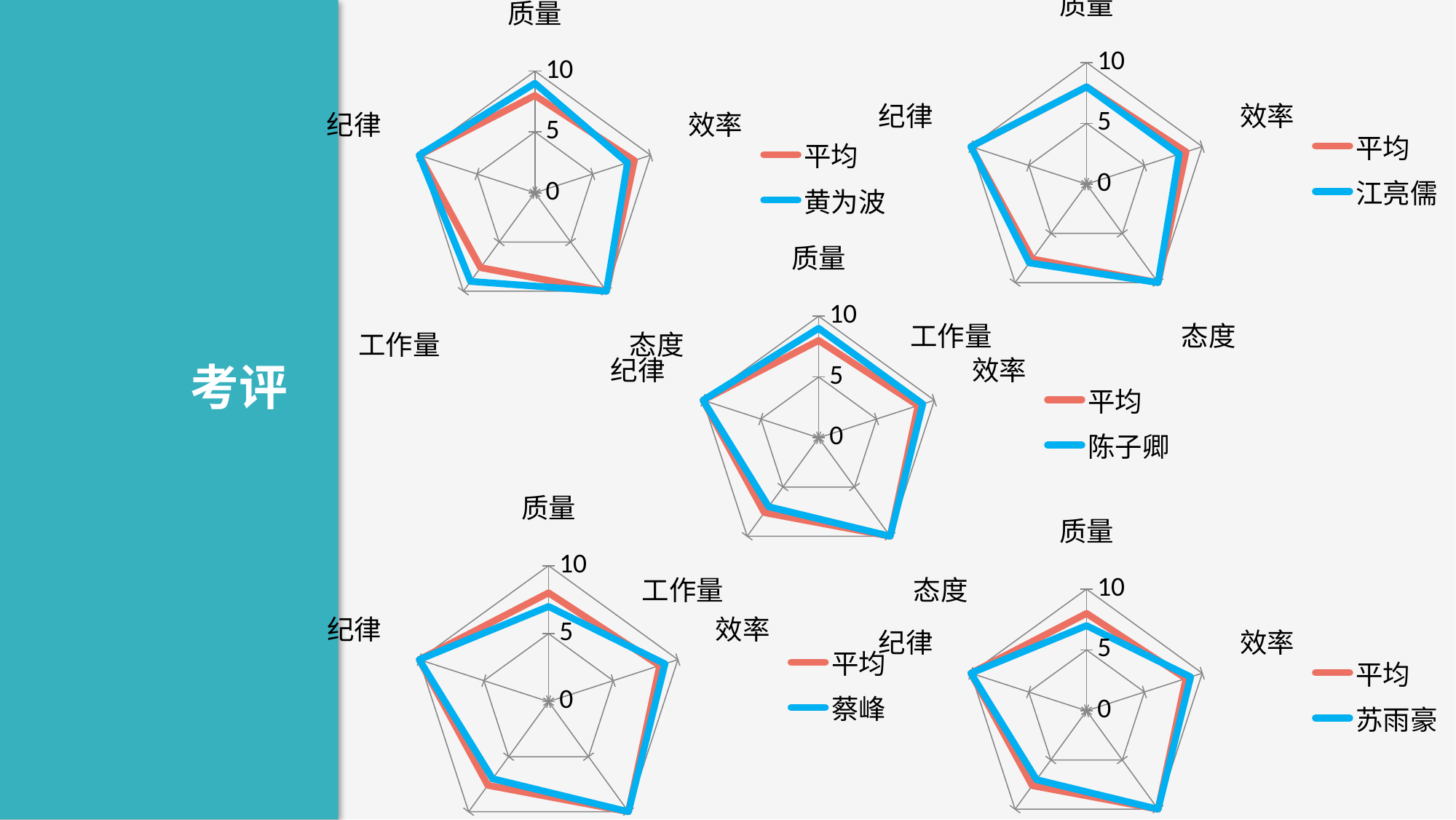

### Chart

| Category | 平均 | 江亮儒 |
|---|---|---|
| 质量 | 8.0 | 8.0 |
| 效率 | 8.6 | 8.0 |
| 态度 | 10.0 | 10.0 |
| 工作量 | 7.6 | 8.0 |
| 纪律 | 10.0 | 10.0 |

### Chart

| Category | 平均 | 黄为波 |
|---|---|---|
| 质量 | 8.0 | 9.0 |
| 效率 | 8.6 | 8.0 |
| 态度 | 10.0 | 10.0 |
| 工作量 | 7.6 | 9.0 |
| 纪律 | 10.0 | 10.0 |

### Chart

| Category | 平均 | 陈子卿 |
|---|---|---|
| 质量 | 8.0 | 9.0 |
| 效率 | 8.6 | 9.0 |
| 态度 | 10.0 | 10.0 |
| 工作量 | 7.6 | 7.0 |
| 纪律 | 10.0 | 10.0 |
考评

### Chart

| Category | 平均 | 蔡峰 |
|---|---|---|
| 质量 | 8.0 | 7.0 |
| 效率 | 8.6 | 9.0 |
| 态度 | 10.0 | 10.0 |
| 工作量 | 7.6 | 7.0 |
| 纪律 | 10.0 | 10.0 |

### Chart

| Category | 平均 | 苏雨豪 |
|---|---|---|
| 质量 | 8.0 | 7.0 |
| 效率 | 8.6 | 9.0 |
| 态度 | 10.0 | 10.0 |
| 工作量 | 7.6 | 7.0 |
| 纪律 | 10.0 | 10.0 |